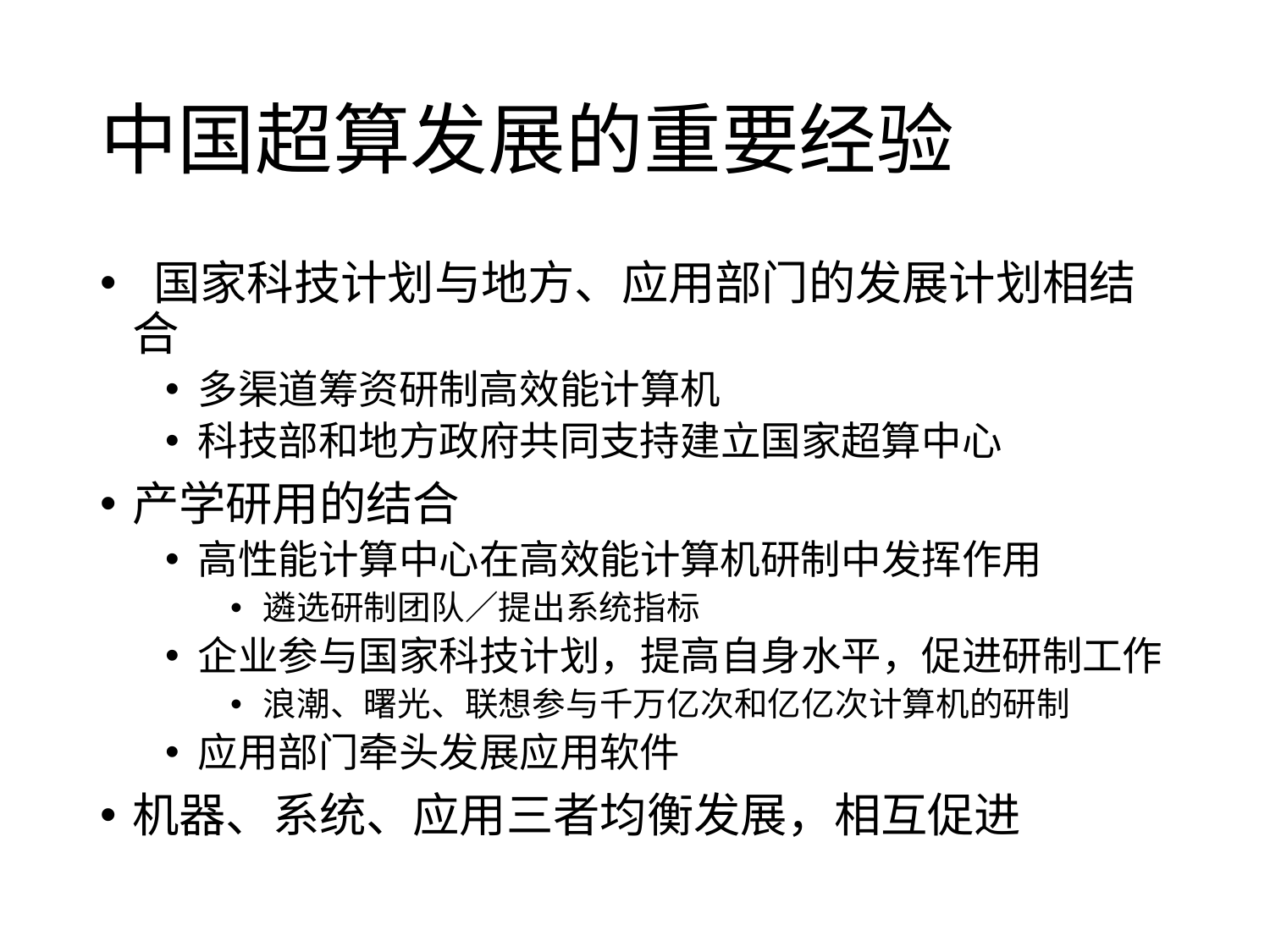

# 中国超算发展的重要经验
 国家科技计划与地方、应用部门的发展计划相结合
多渠道筹资研制高效能计算机
科技部和地方政府共同支持建立国家超算中心
产学研用的结合
高性能计算中心在高效能计算机研制中发挥作用
遴选研制团队／提出系统指标
企业参与国家科技计划，提高自身水平，促进研制工作
浪潮、曙光、联想参与千万亿次和亿亿次计算机的研制
应用部门牵头发展应用软件
机器、系统、应用三者均衡发展，相互促进